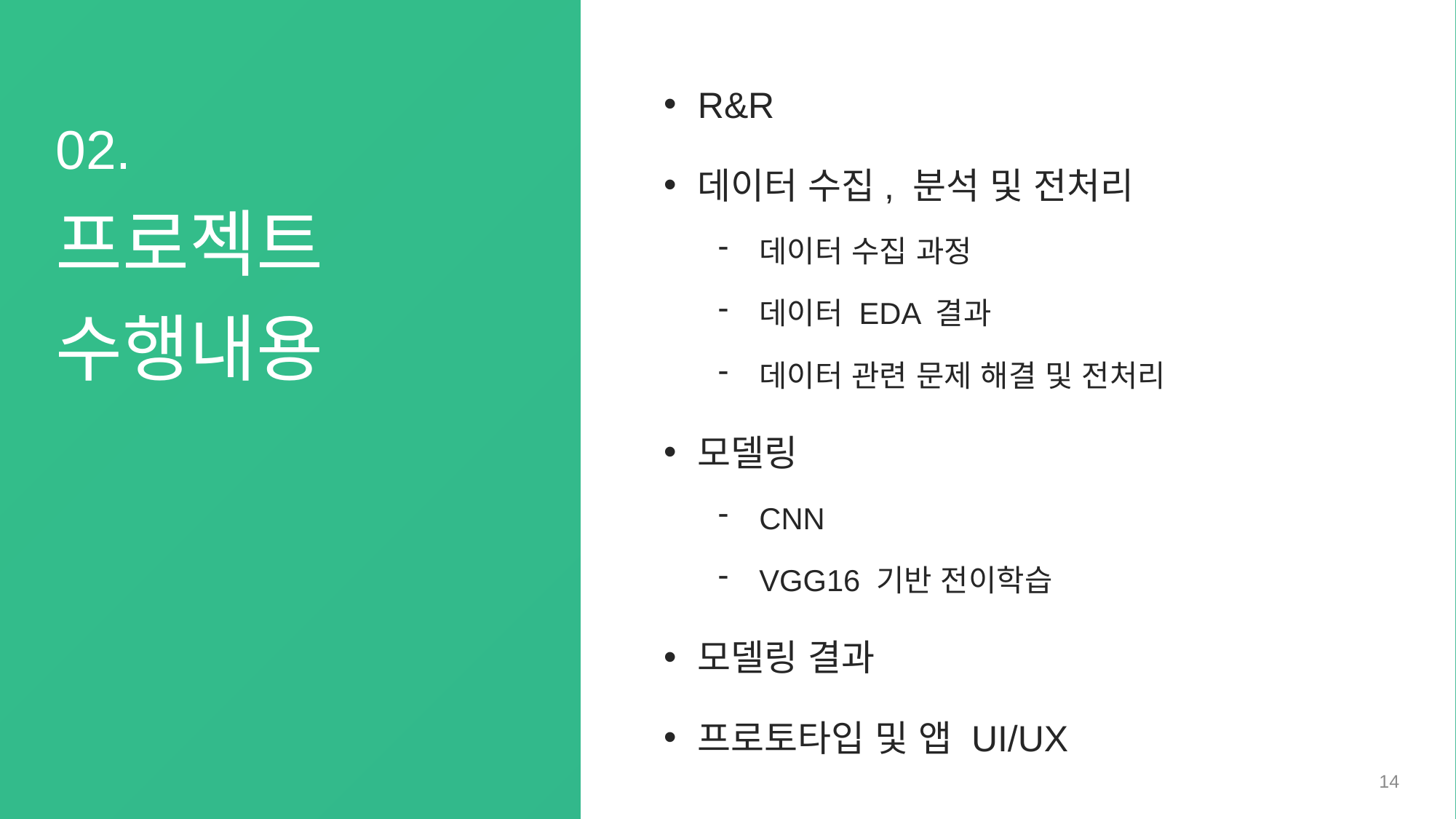

R&R
데이터 수집, 분석 및 전처리
데이터 수집 과정
데이터 EDA 결과
데이터 관련 문제 해결 및 전처리
모델링
CNN
VGG16 기반 전이학습
모델링 결과
프로토타입 및 앱 UI/UX
# 02. 프로젝트 수행내용
14